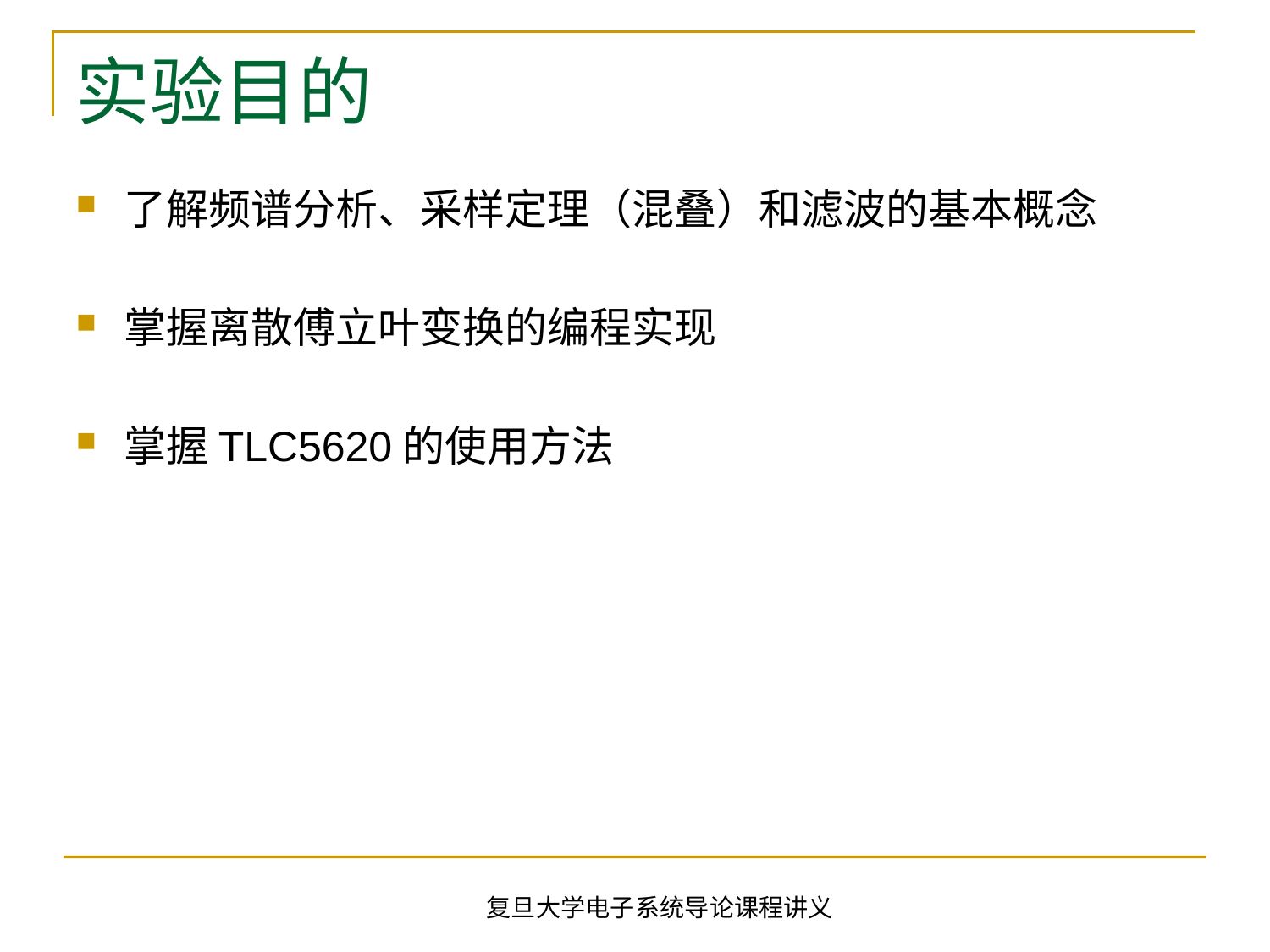

# 实验目的
了解频谱分析、采样定理（混叠）和滤波的基本概念

掌握离散傅立叶变换的编程实现

掌握TLC5620的使用方法